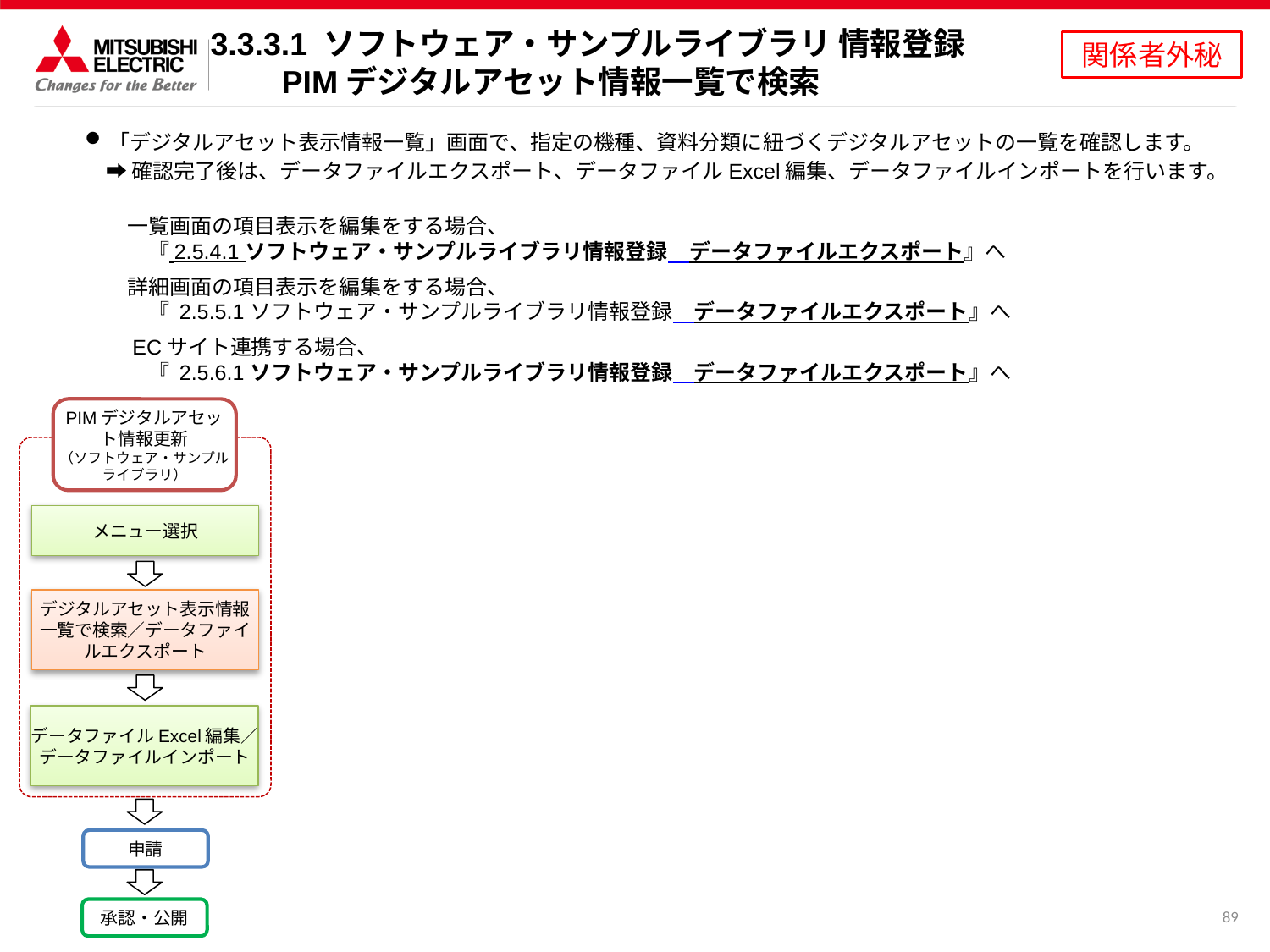

3.3.3.1 ソフトウェア・サンプルライブラリ 情報登録
　　PIMデジタルアセット情報一覧で検索
「デジタルアセット表示情報一覧」画面で、指定の機種、資料分類に紐づくデジタルアセットの一覧を確認します。
　➡ 確認完了後は、データファイルエクスポート、データファイルExcel編集、データファイルインポートを行います。

　　一覧画面の項目表示を編集をする場合、
　　　『 2.5.4.1 ソフトウェア・サンプルライブラリ情報登録　データファイルエクスポート』へ
　　詳細画面の項目表示を編集をする場合、
　　　『 2.5.5.1 ソフトウェア・サンプルライブラリ情報登録　データファイルエクスポート』へ
　　ECサイト連携する場合、
　　　『 2.5.6.1 ソフトウェア・サンプルライブラリ情報登録　データファイルエクスポート』へ

PIMデジタルアセット情報更新
（ソフトウェア・サンプルライブラリ）

メニュー選択

デジタルアセット表示情報一覧で検索／データファイルエクスポート

データファイルExcel編集／
データファイルインポート

申請

承認・公開
89